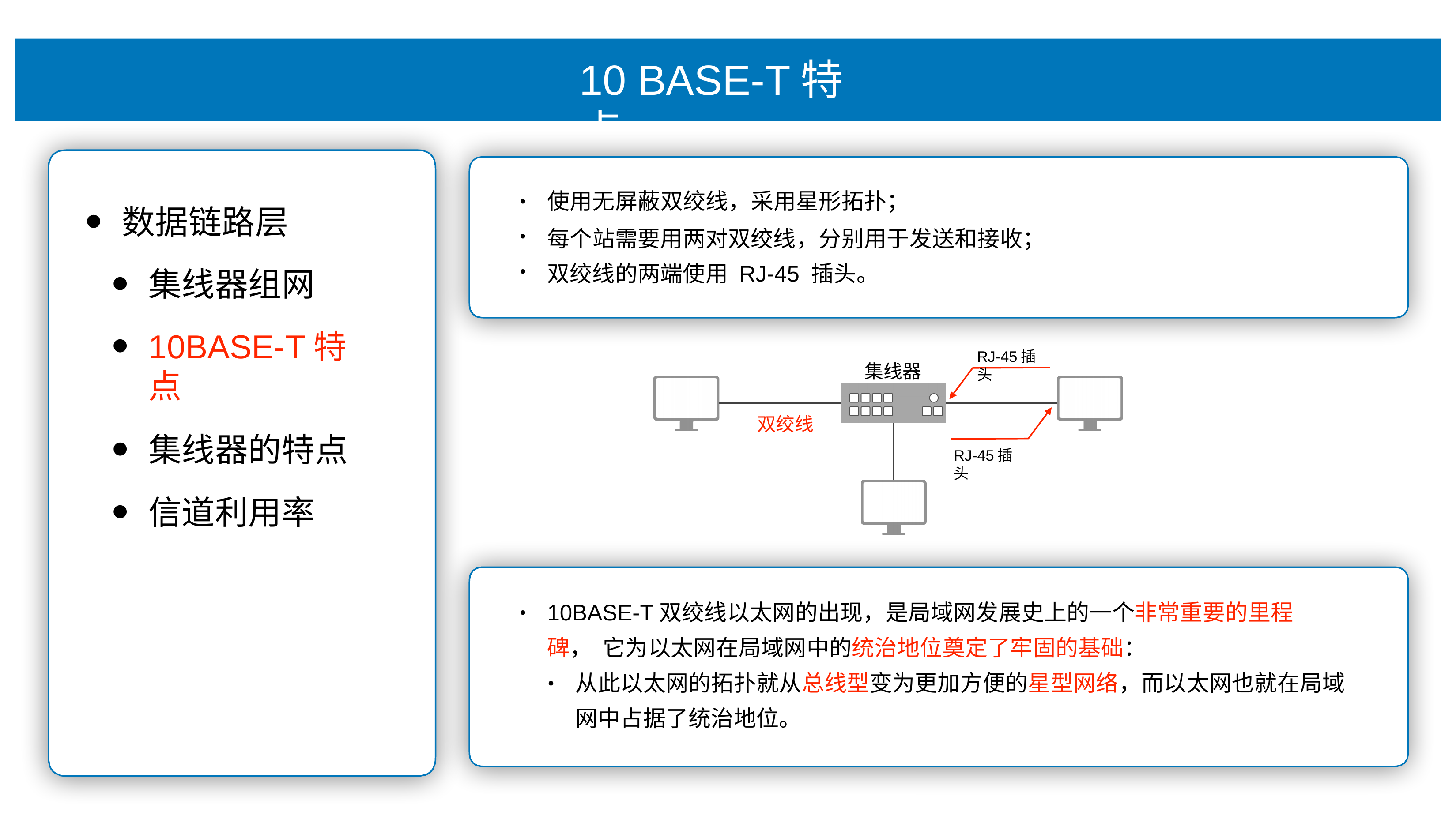

# 10 BASE-T特点

使⽤⽆屏蔽双绞线，采⽤星形拓扑；
每个站需要⽤两对双绞线，分别⽤于发送和接收； 双绞线的两端使⽤ RJ-45 插头。
•
•
•
数据链路层
集线器组⽹
10BASE-T特点
集线器的特点
信道利⽤率
RJ-45插头
集线器

双绞线

RJ-45插头

10BASE-T双绞线以太⽹的出现，是局域⽹发展史上的⼀个⾮常重要的⾥程碑，  它为以太⽹在局域⽹中的统治地位奠定了牢固的基础：
•
从此以太⽹的拓扑就从总线型变为更加⽅便的星型⽹络，⽽以太⽹也就在局域
⽹中占据了统治地位。
•